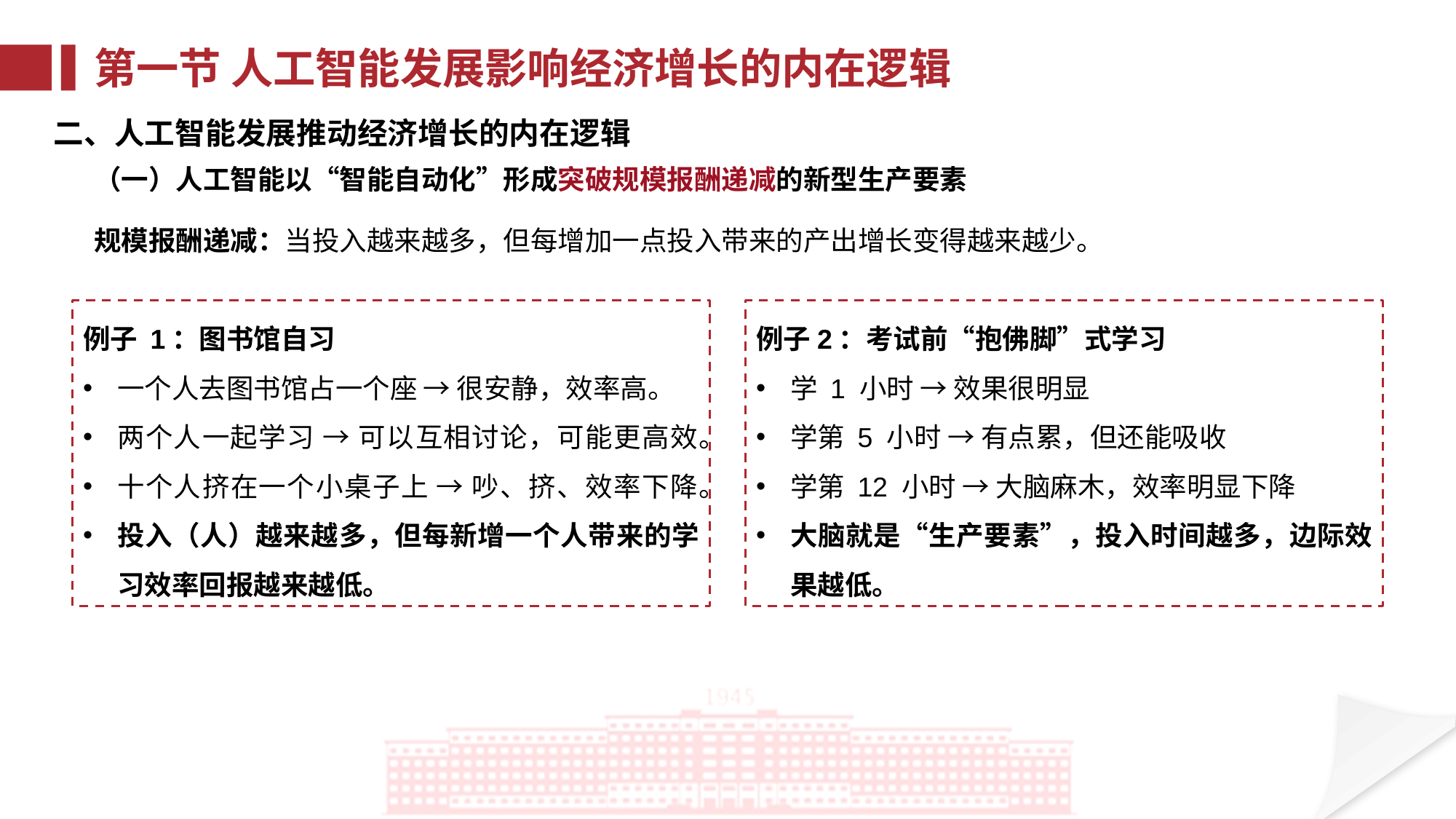

第一节 人工智能发展影响经济增长的内在逻辑
二、人工智能发展推动经济增长的内在逻辑
（一）人工智能以“智能自动化”形成突破规模报酬递减的新型生产要素
规模报酬递减：当投入越来越多，但每增加一点投入带来的产出增长变得越来越少。
例子2：考试前“抱佛脚”式学习
学 1 小时 → 效果很明显
学第 5 小时 → 有点累，但还能吸收
学第 12 小时 → 大脑麻木，效率明显下降
大脑就是“生产要素”，投入时间越多，边际效果越低。
例子 1：图书馆自习
一个人去图书馆占一个座 → 很安静，效率高。
两个人一起学习 → 可以互相讨论，可能更高效。
十个人挤在一个小桌子上 → 吵、挤、效率下降。
投入（人）越来越多，但每新增一个人带来的学习效率回报越来越低。